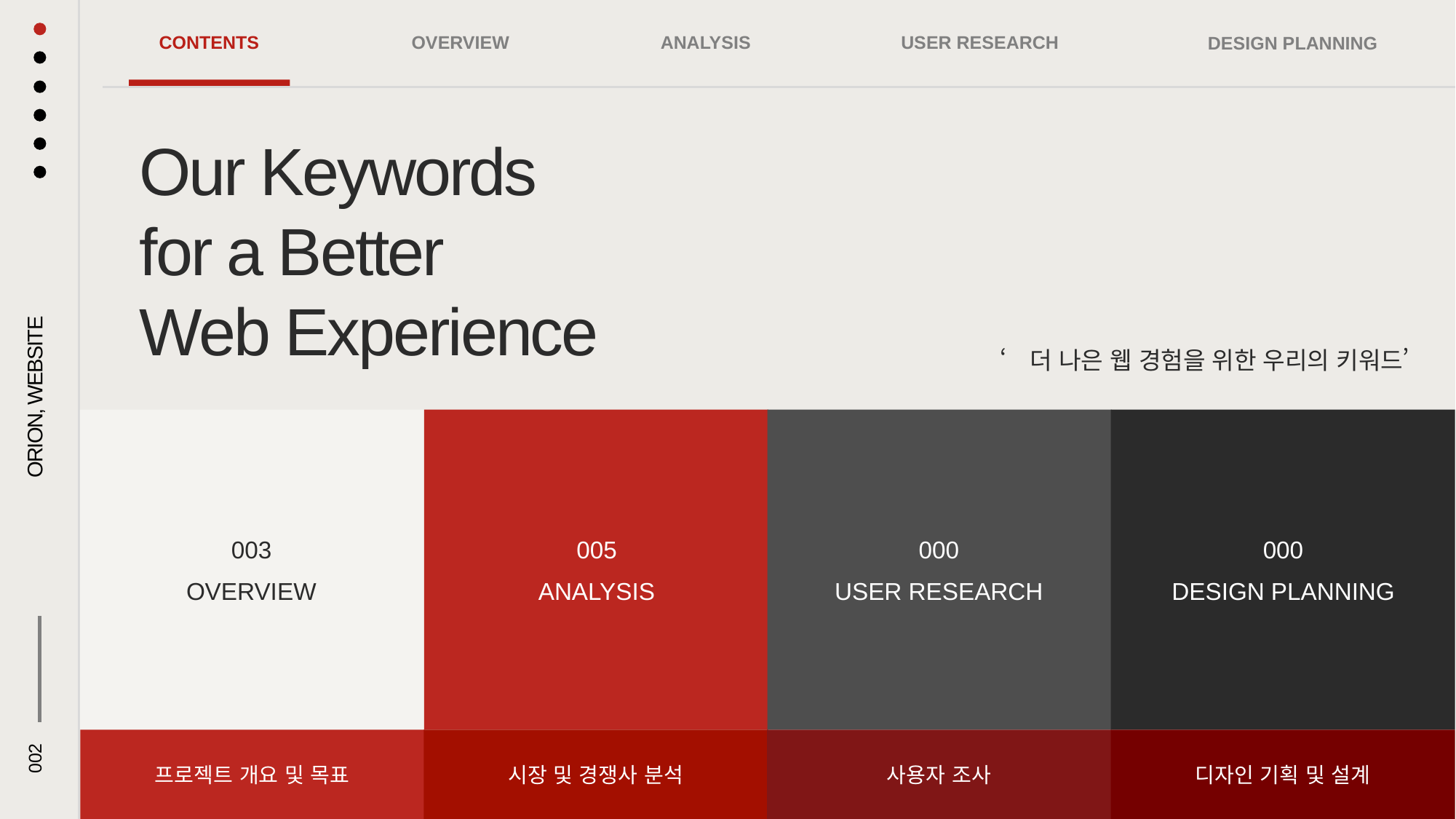

CONTENTS
OVERVIEW
ANALYSIS
USER RESEARCH
DESIGN PLANNING

Our Keywords
for a Better
Web Experience

ORION, WEBSITE
‘더 나은 웹 경험을 위한 우리의 키워드’

003

OVERVIEW

프로젝트 개요 및 목표

005

ANALYSIS

시장 및 경쟁사 분석

000

USER RESEARCH

사용자 조사

000

DESIGN PLANNING

디자인 기획 및 설계
002